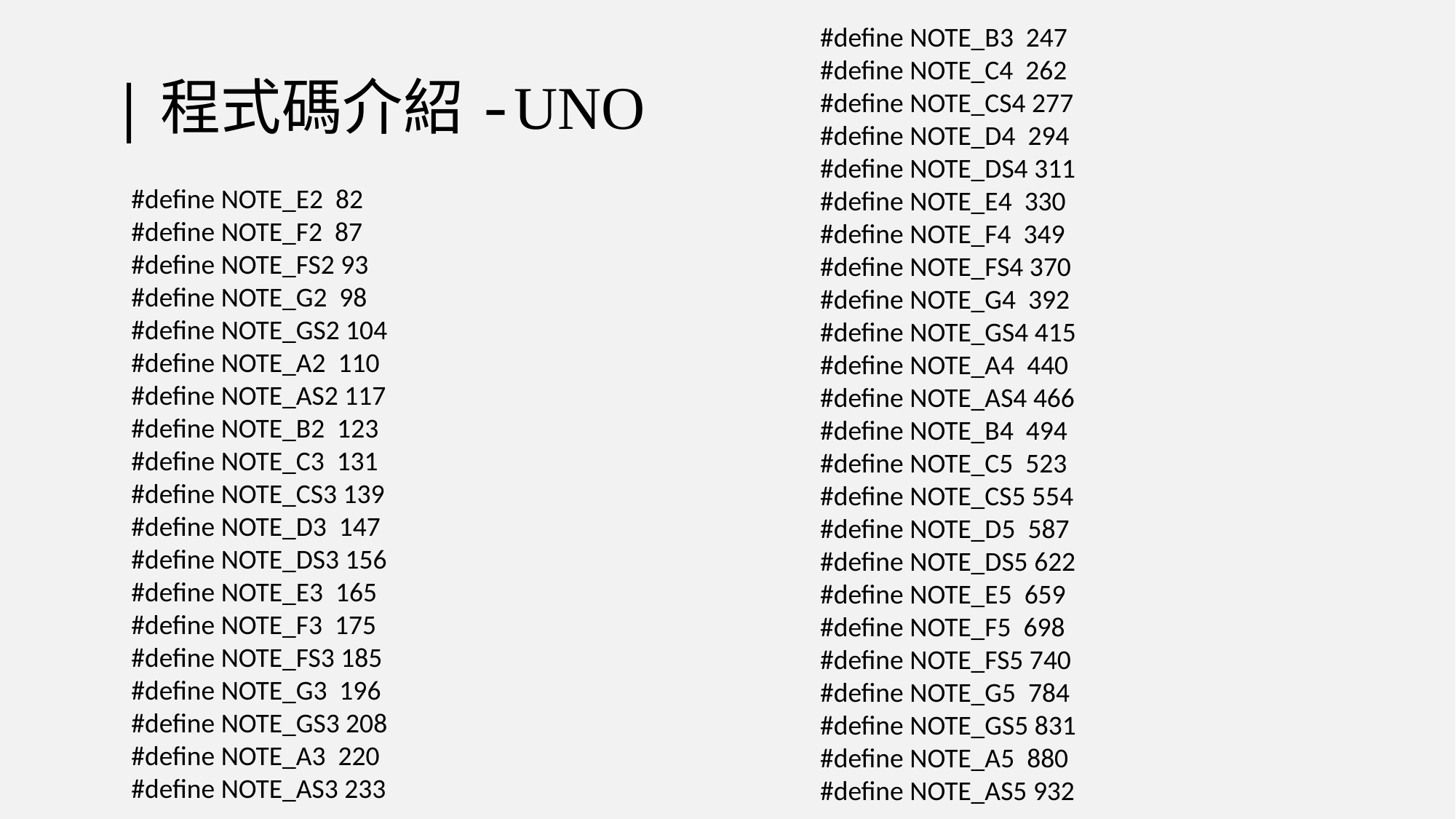

#define NOTE_B3  247
#define NOTE_C4  262
#define NOTE_CS4 277
#define NOTE_D4  294
#define NOTE_DS4 311
#define NOTE_E4  330
#define NOTE_F4  349
#define NOTE_FS4 370
#define NOTE_G4  392
#define NOTE_GS4 415
#define NOTE_A4  440
#define NOTE_AS4 466
#define NOTE_B4  494
#define NOTE_C5  523
#define NOTE_CS5 554
#define NOTE_D5  587
#define NOTE_DS5 622
#define NOTE_E5  659
#define NOTE_F5  698
#define NOTE_FS5 740
#define NOTE_G5  784
#define NOTE_GS5 831
#define NOTE_A5  880
#define NOTE_AS5 932
# |程式碼介紹-UNO
#define NOTE_E2  82
#define NOTE_F2  87
#define NOTE_FS2 93
#define NOTE_G2  98
#define NOTE_GS2 104
#define NOTE_A2  110
#define NOTE_AS2 117
#define NOTE_B2  123
#define NOTE_C3  131
#define NOTE_CS3 139
#define NOTE_D3  147
#define NOTE_DS3 156
#define NOTE_E3  165
#define NOTE_F3  175
#define NOTE_FS3 185
#define NOTE_G3  196
#define NOTE_GS3 208
#define NOTE_A3  220
#define NOTE_AS3 233